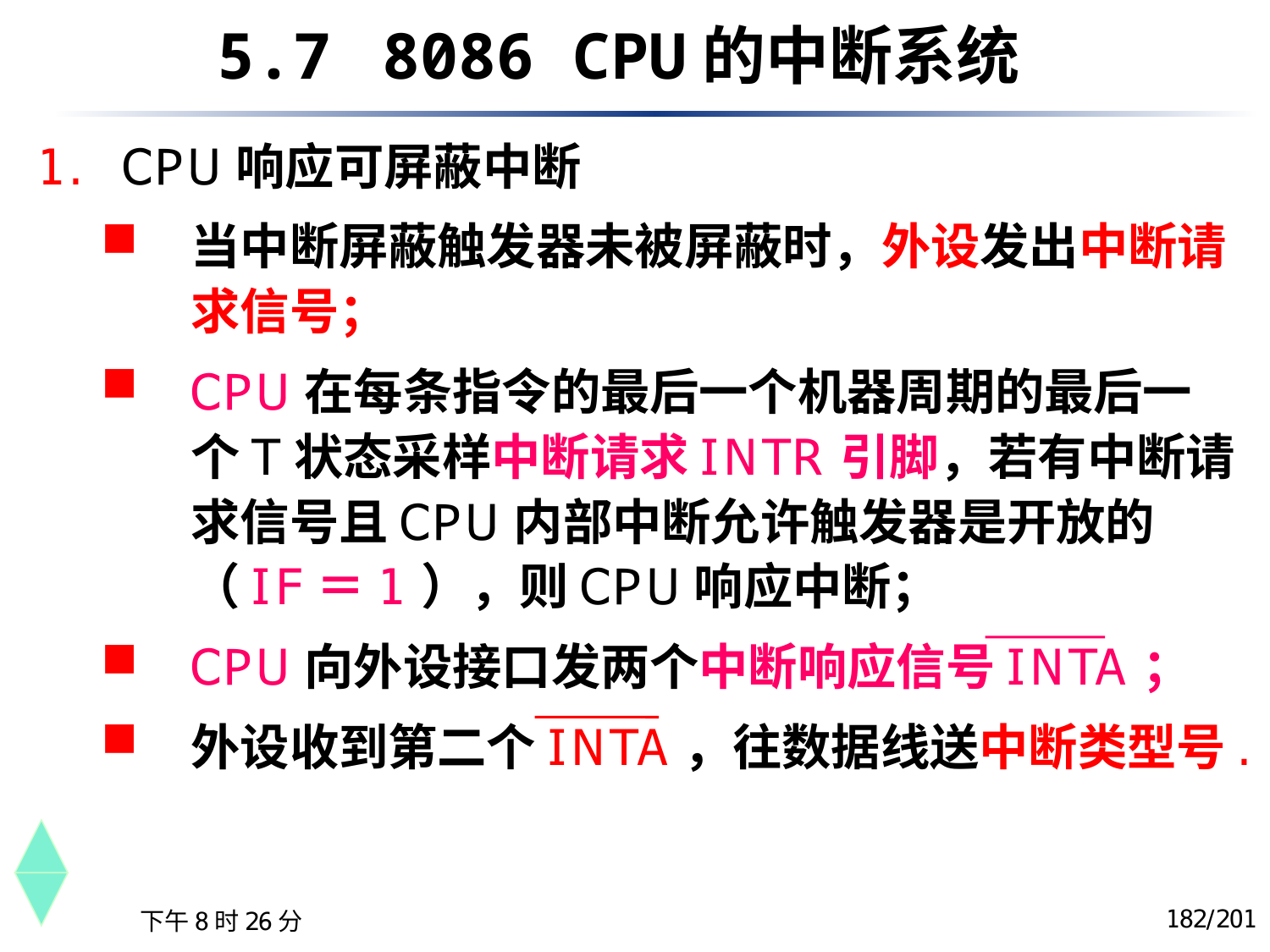

5.7	 8086 CPU的中断系统
CPU响应可屏蔽中断
当中断屏蔽触发器未被屏蔽时，外设发出中断请求信号；
CPU在每条指令的最后一个机器周期的最后一个T状态采样中断请求INTR引脚，若有中断请求信号且CPU内部中断允许触发器是开放的（IF＝1），则CPU响应中断；
CPU向外设接口发两个中断响应信号INTA；
外设收到第二个INTA，往数据线送中断类型号.

182/201
下午8时26分